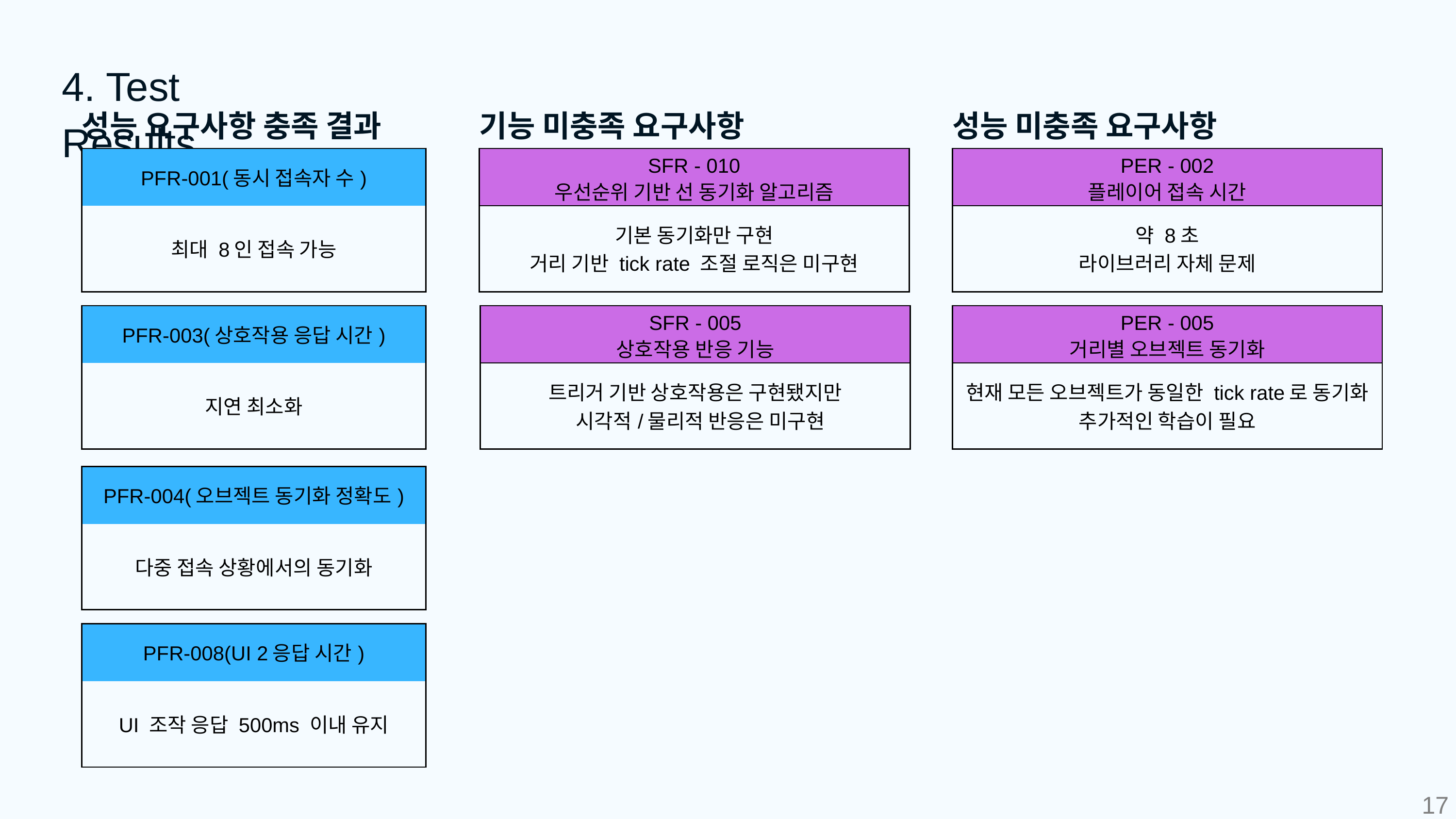

4. Test Results
성능 요구사항 충족 결과
기능 미충족 요구사항
성능 미충족 요구사항
| PFR-001(동시 접속자 수) |
| --- |
| 최대 8인 접속 가능 |
| SFR - 010 우선순위 기반 선 동기화 알고리즘 |
| --- |
| 기본 동기화만 구현 거리 기반 tick rate 조절 로직은 미구현 |
| PER - 002 플레이어 접속 시간 |
| --- |
| 약 8초 라이브러리 자체 문제 |
| PFR-003(상호작용 응답 시간) |
| --- |
| 지연 최소화 |
| SFR - 005 상호작용 반응 기능 |
| --- |
| 트리거 기반 상호작용은 구현됐지만 시각적/물리적 반응은 미구현 |
| PER - 005 거리별 오브젝트 동기화 |
| --- |
| 현재 모든 오브젝트가 동일한 tick rate로 동기화 추가적인 학습이 필요 |
| PFR-004(오브젝트 동기화 정확도) |
| --- |
| 다중 접속 상황에서의 동기화 |
| PFR-008(UI 2응답 시간) |
| --- |
| UI 조작 응답 500ms 이내 유지 |
17